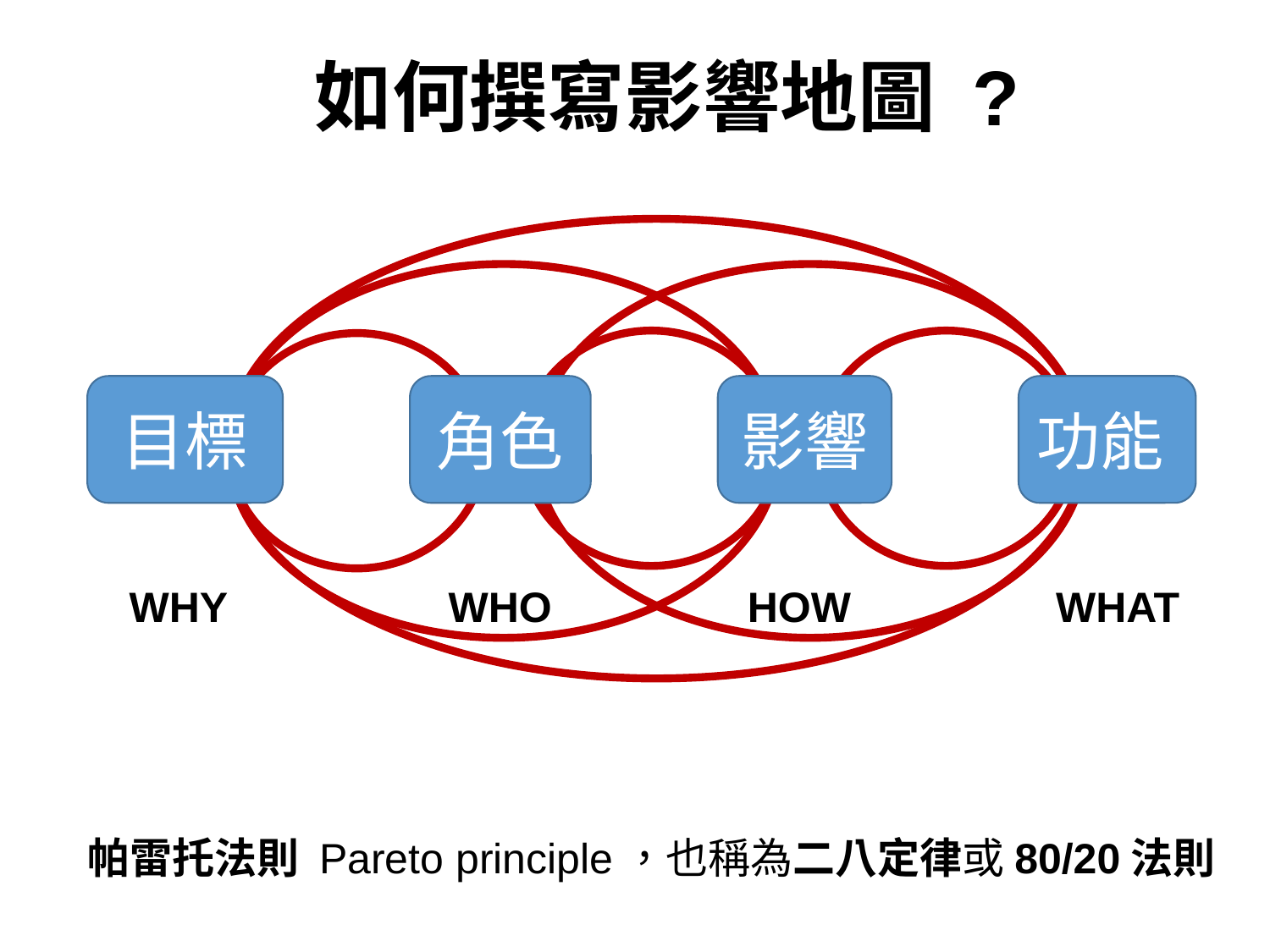

# 如何撰寫影響地圖 ?

目標
角色
影響
功能
WHY
WHO
HOW
WHAT
帕雷托法則 Pareto principle，也稱為二八定律或80/20法則